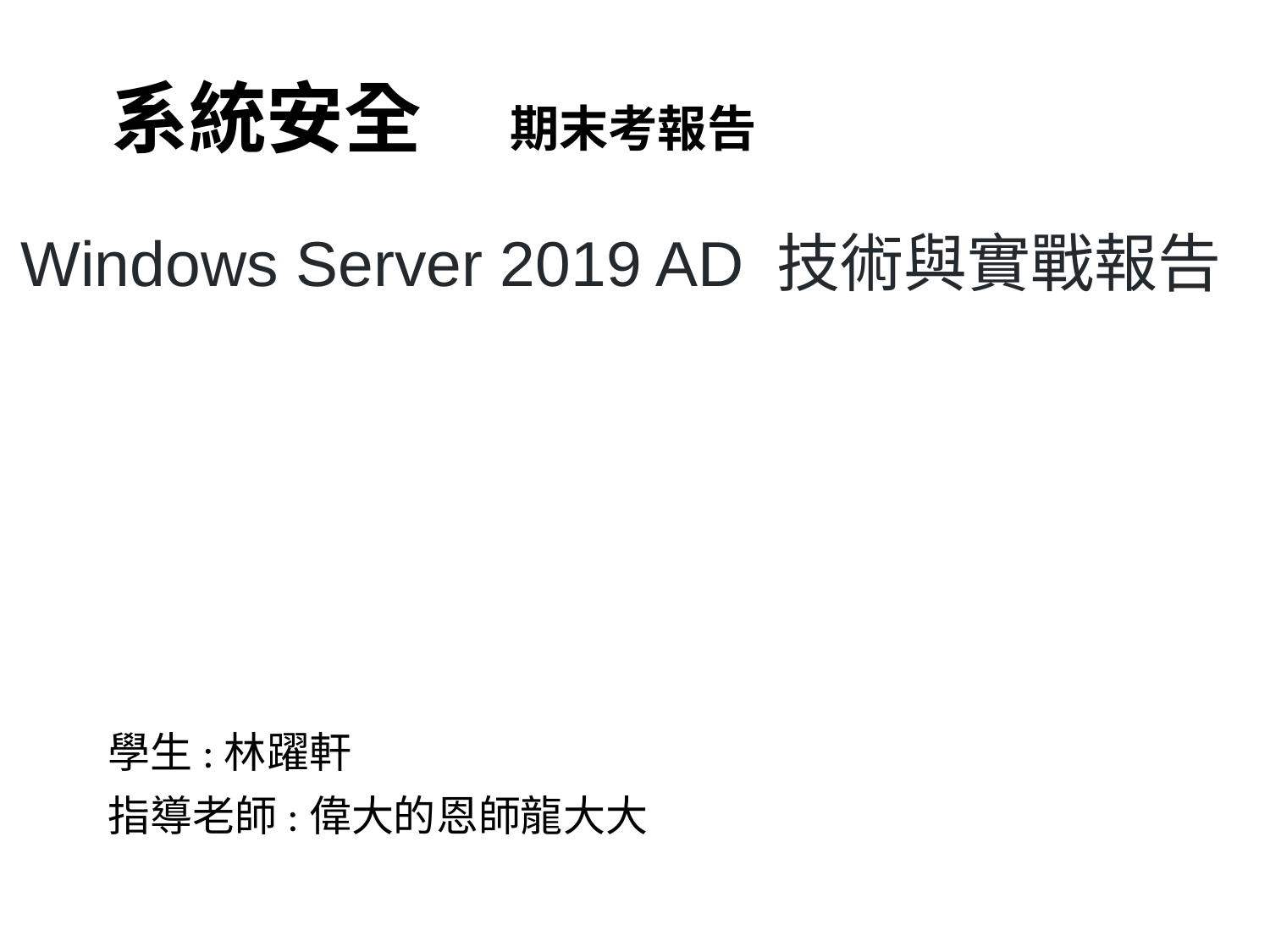

系統安全     期末考報告
# Windows Server 2019 AD 技術與實戰報告
學生:林躍軒
指導老師:偉大的恩師龍大大